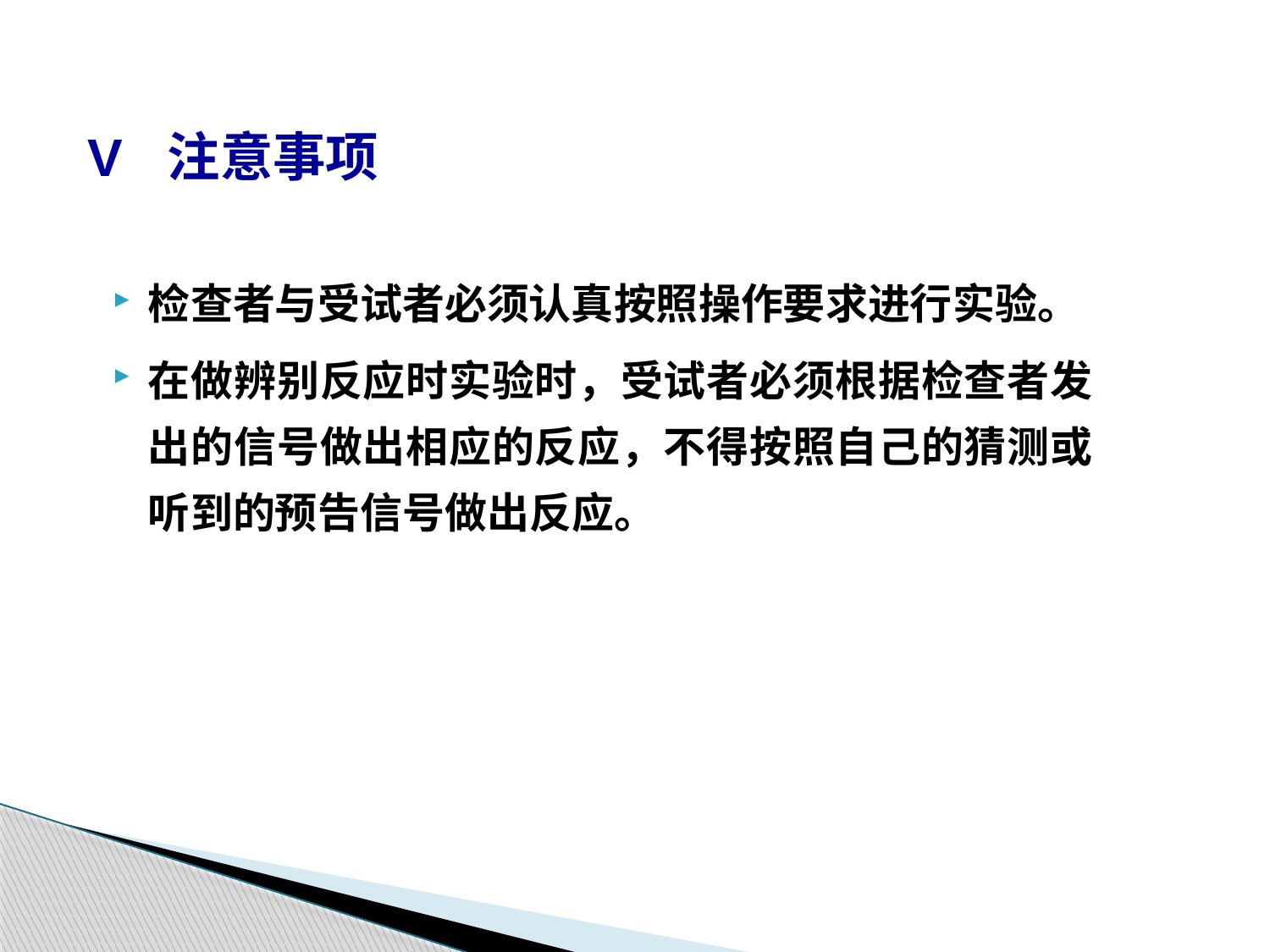

V 注意事项
检查者与受试者必须认真按照操作要求进行实验。
在做辨别反应时实验时，受试者必须根据检查者发出的信号做出相应的反应，不得按照自己的猜测或听到的预告信号做出反应。